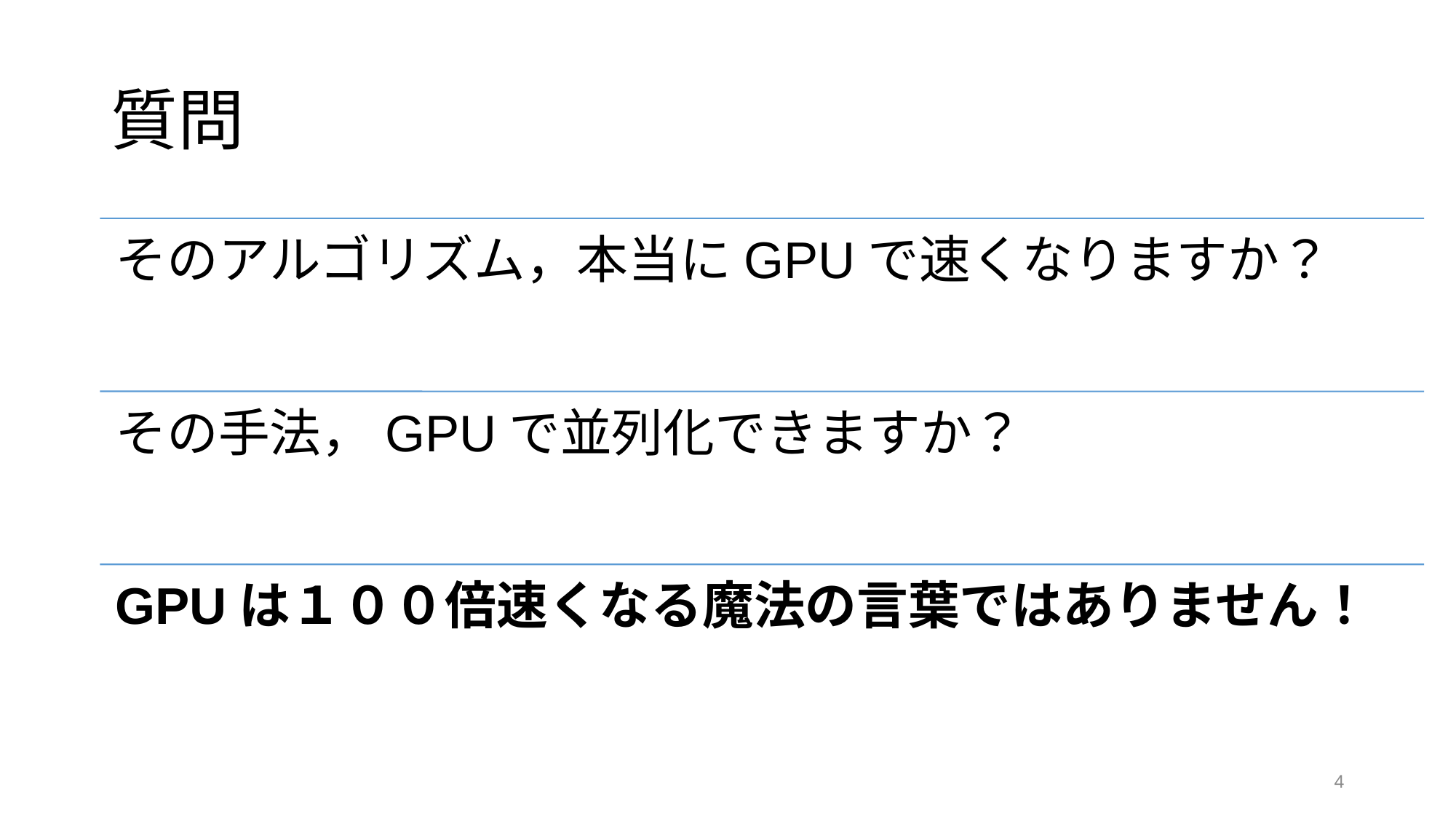

# 質問
そのアルゴリズム，本当にGPUで速くなりますか？
その手法，GPUで並列化できますか？
GPUは１００倍速くなる魔法の言葉ではありません！
4